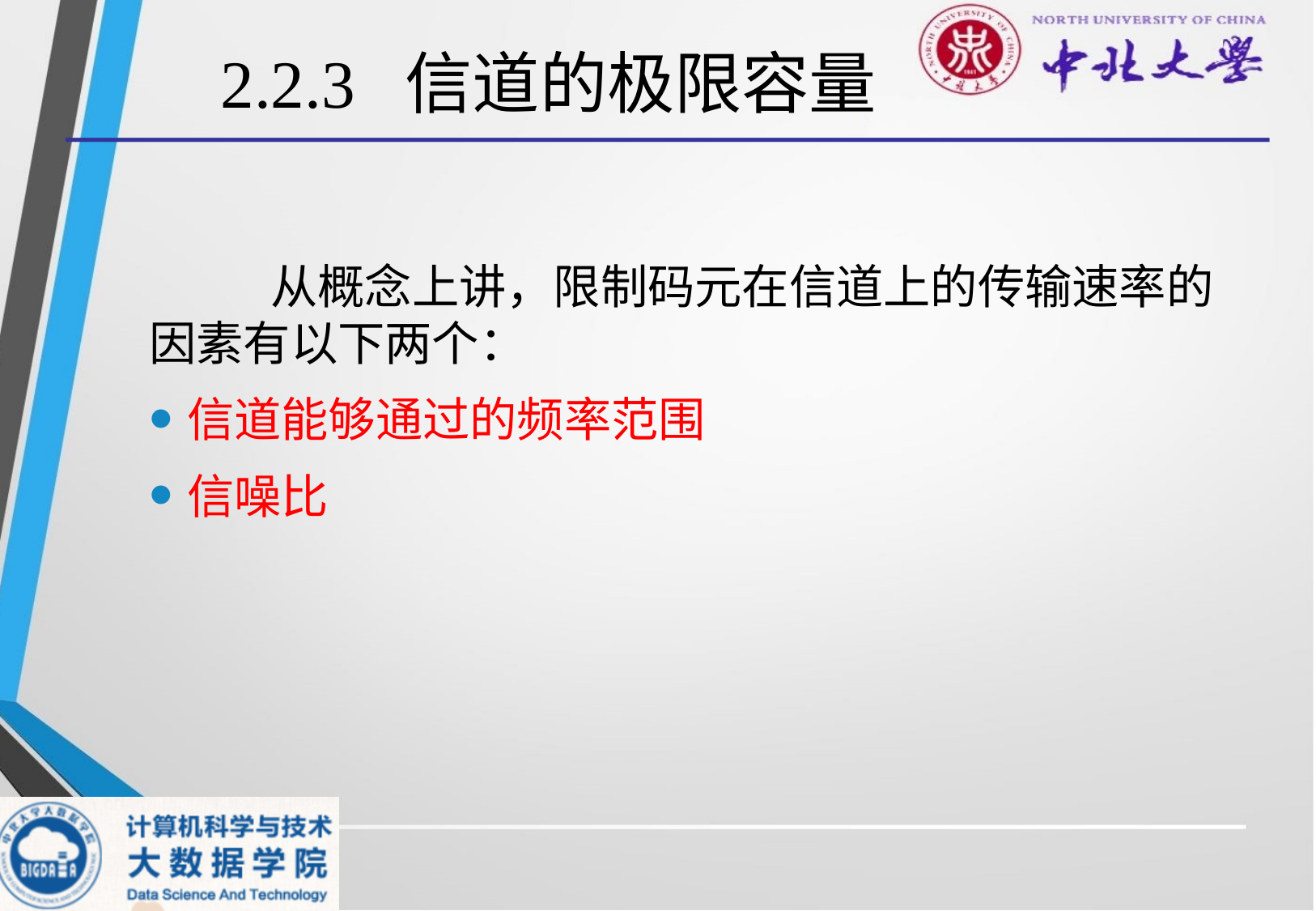

# 2.2.3  信道的极限容量
	从概念上讲，限制码元在信道上的传输速率的因素有以下两个：
信道能够通过的频率范围
信噪比

35